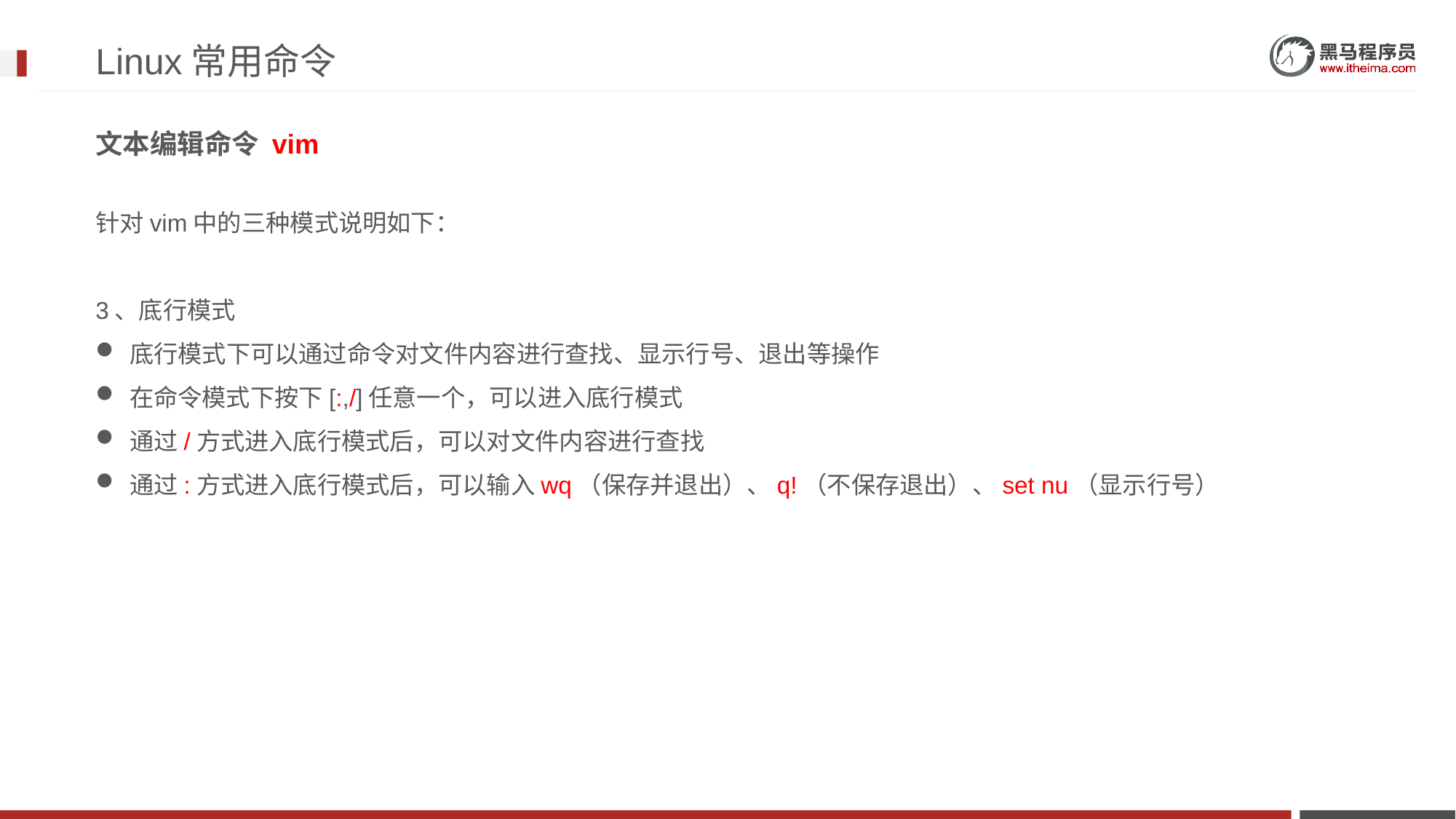

# Linux常用命令
文本编辑命令 vim
针对vim中的三种模式说明如下：

3、底行模式
底行模式下可以通过命令对文件内容进行查找、显示行号、退出等操作
在命令模式下按下[:,/]任意一个，可以进入底行模式
通过/方式进入底行模式后，可以对文件内容进行查找
通过:方式进入底行模式后，可以输入wq（保存并退出）、q!（不保存退出）、set nu（显示行号）